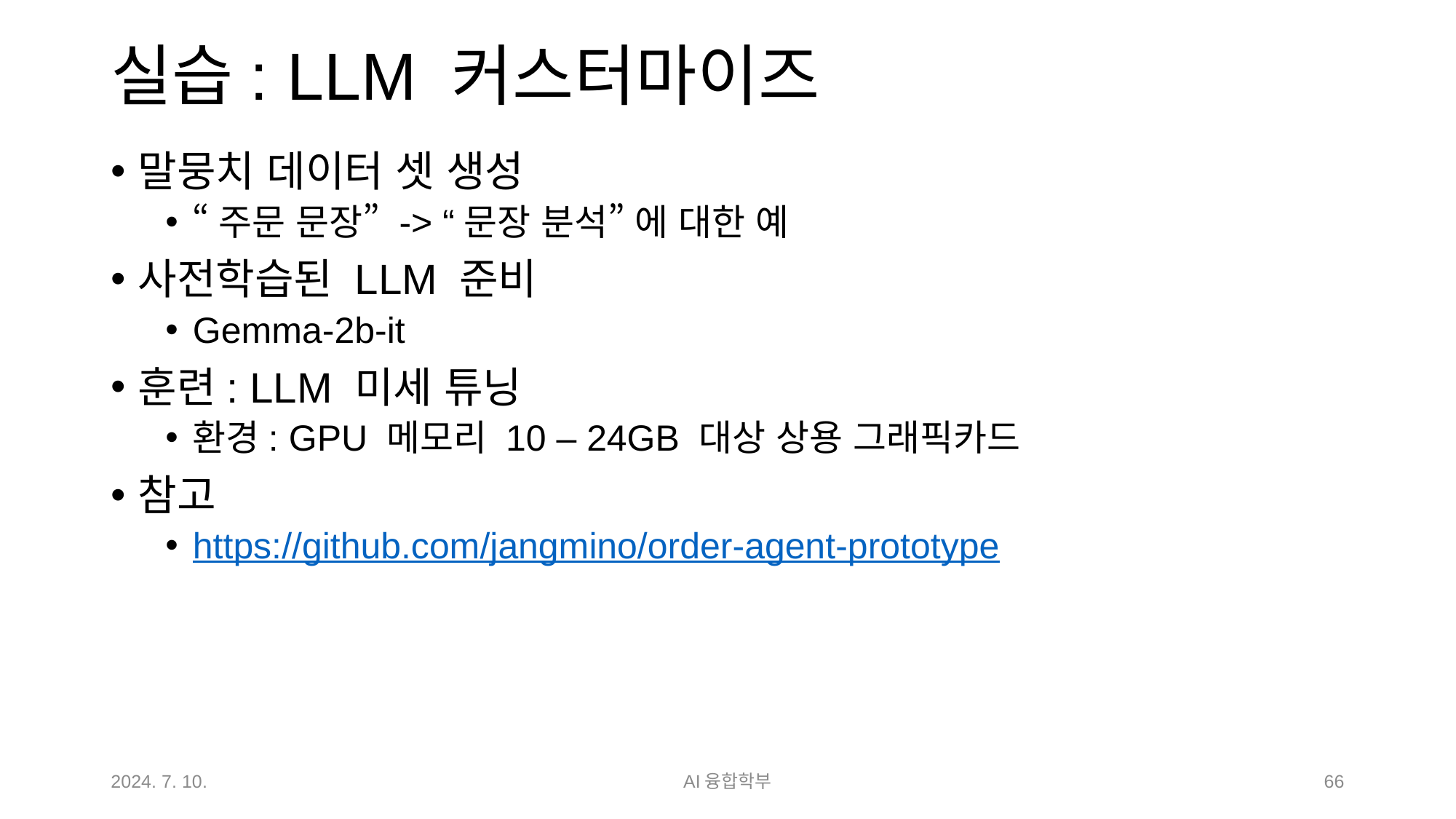

# 실습: LLM 커스터마이즈
말뭉치 데이터 셋 생성
“주문 문장” -> “문장 분석” 에 대한 예
사전학습된 LLM 준비
Gemma-2b-it
훈련: LLM 미세 튜닝
환경: GPU 메모리 10 – 24GB 대상 상용 그래픽카드
참고
https://github.com/jangmino/order-agent-prototype

2024. 7. 10.
AI융합학부
66